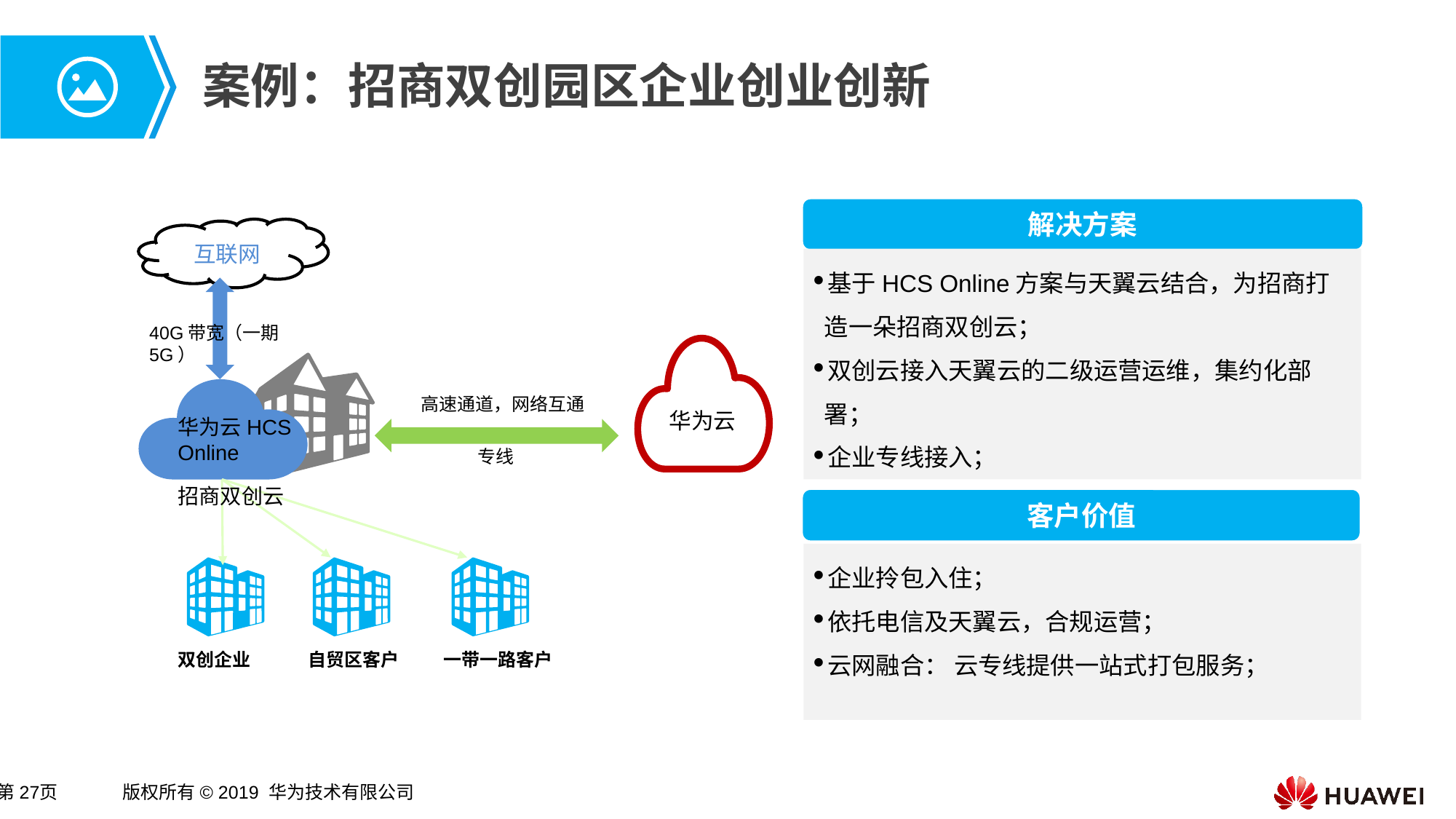

# 案例：招商双创园区企业创业创新
解决方案

互联网

40G带宽（一期5G）

高速通道，网络互通
华为云
华为云HCS Online
招商双创云

专线

双创企业
自贸区客户
一带一路客户
基于HCS Online方案与天翼云结合，为招商打造一朵招商双创云；
双创云接入天翼云的二级运营运维，集约化部署；
企业专线接入；
客户价值
企业拎包入住；
依托电信及天翼云，合规运营；
云网融合： 云专线提供一站式打包服务；